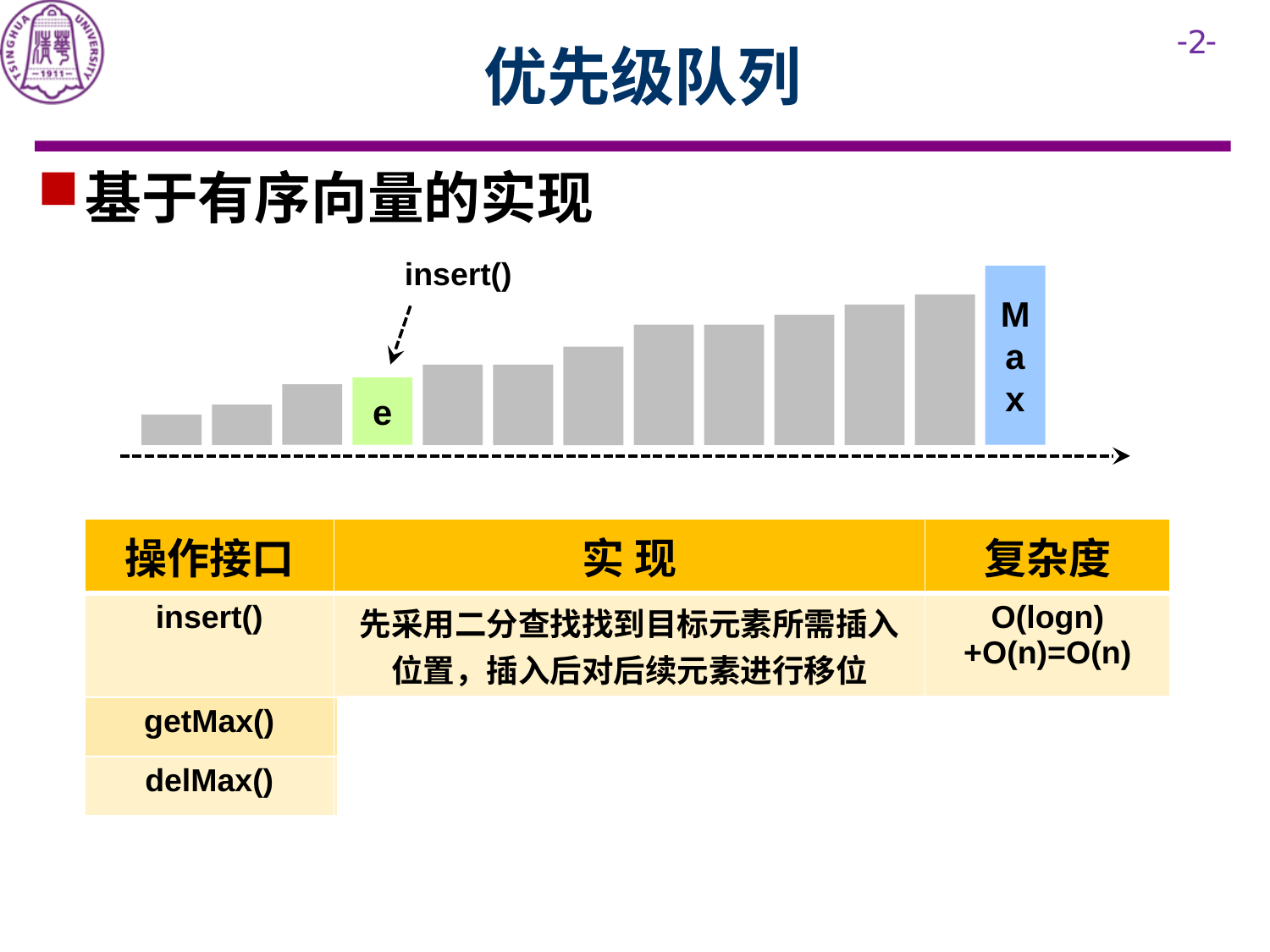

# 优先级队列
基于有序向量的实现
insert()
Max

e

| 操作接口 | 实 现 | 复杂度 |
| --- | --- | --- |
| insert() | 先采用二分查找找到目标元素所需插入位置，插入后对后续元素进行移位 | O(logn)+O(n)=O(n) |
| getMax() | 取出向量最末元素 | O(1) |
| delMax() | 遍历向量最末元素 | O(1) |